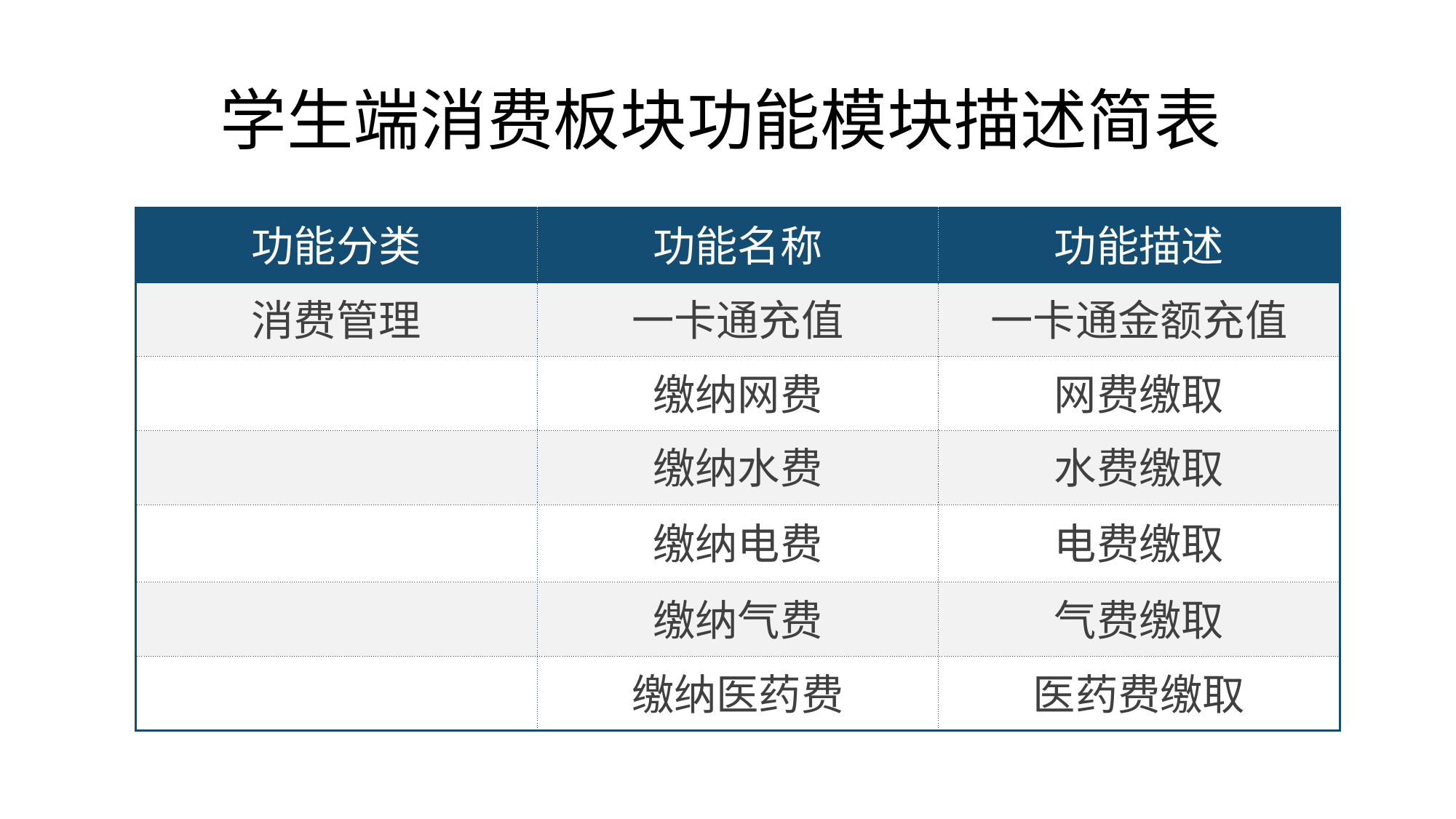

# 学生端消费板块功能模块描述简表
| 功能分类 | 功能名称 | 功能描述 |
| --- | --- | --- |
| 消费管理 | 一卡通充值 | 一卡通金额充值 |
|  | 缴纳网费 | 网费缴取 |
|  | 缴纳水费 | 水费缴取 |
|  | 缴纳电费 | 电费缴取 |
|  | 缴纳气费 | 气费缴取 |
|  | 缴纳医药费 | 医药费缴取 |